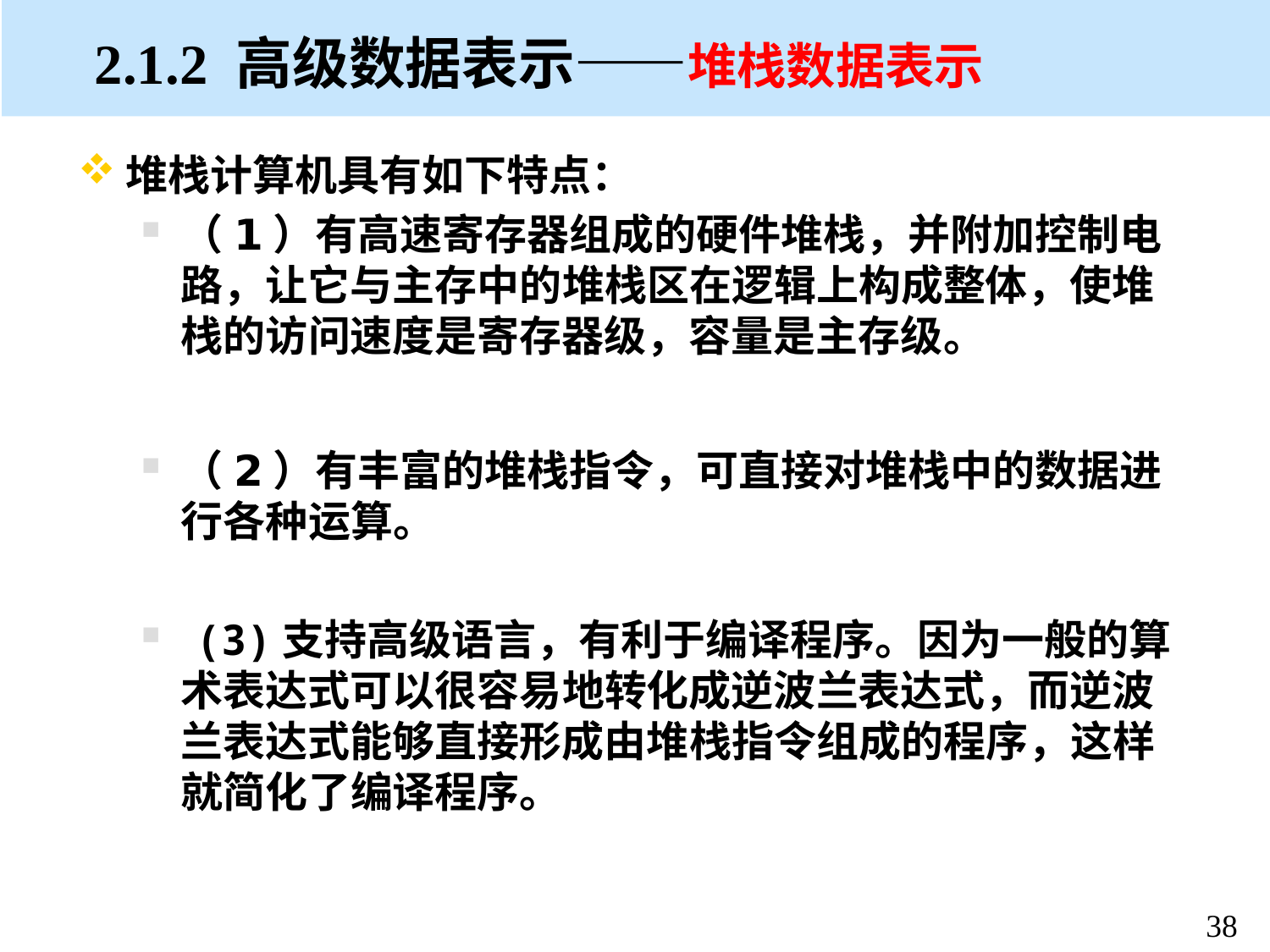

# 2.1.2 高级数据表示——堆栈数据表示
堆栈计算机具有如下特点：
（1）有高速寄存器组成的硬件堆栈，并附加控制电路，让它与主存中的堆栈区在逻辑上构成整体，使堆栈的访问速度是寄存器级，容量是主存级。

（2）有丰富的堆栈指令，可直接对堆栈中的数据进行各种运算。

 (3)支持高级语言，有利于编译程序。因为一般的算术表达式可以很容易地转化成逆波兰表达式，而逆波兰表达式能够直接形成由堆栈指令组成的程序，这样就简化了编译程序。